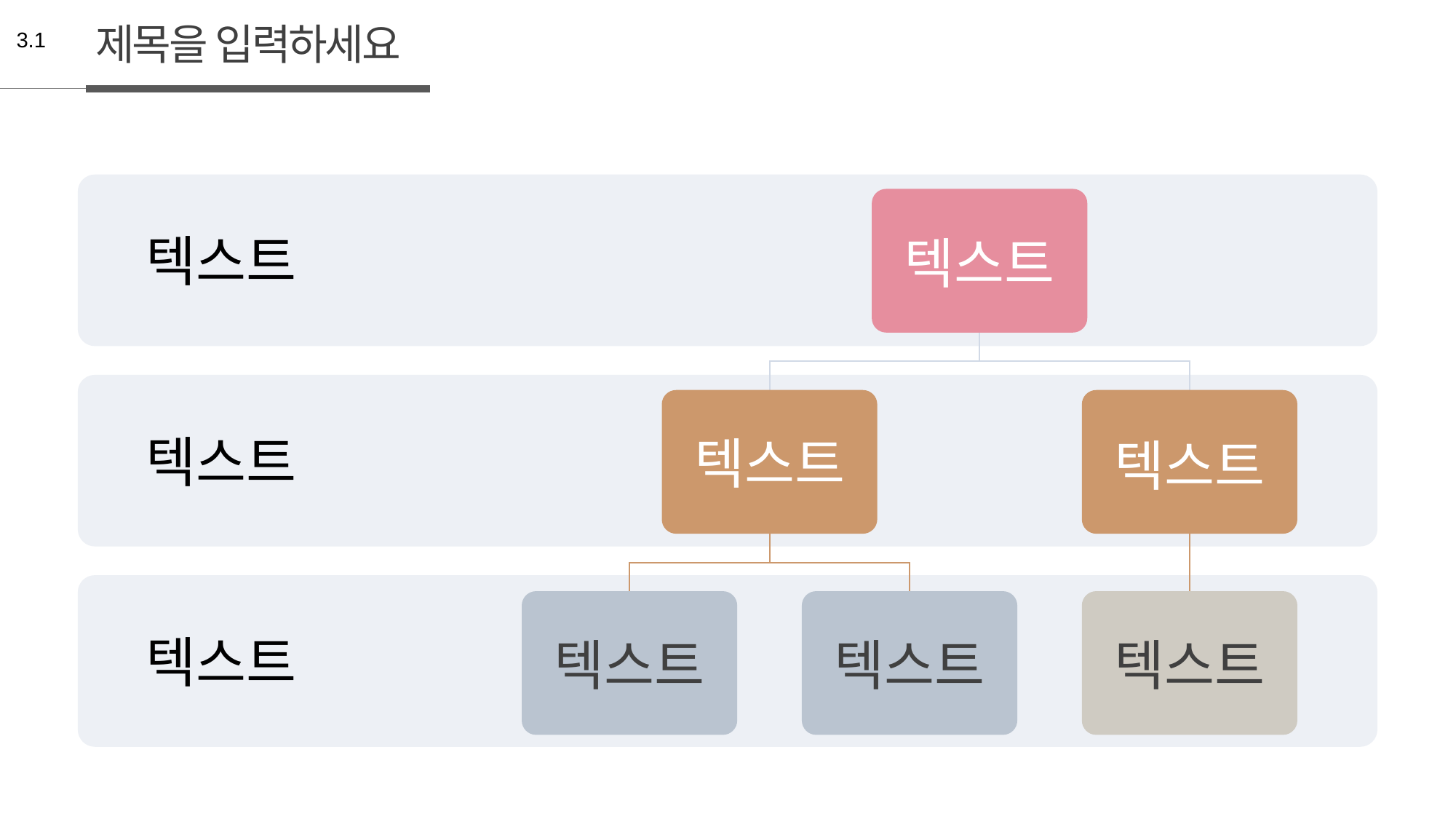

제목을 입력하세요
3.1

텍스트
텍스트

텍스트
텍스트
텍스트

텍스트
텍스트
텍스트
텍스트